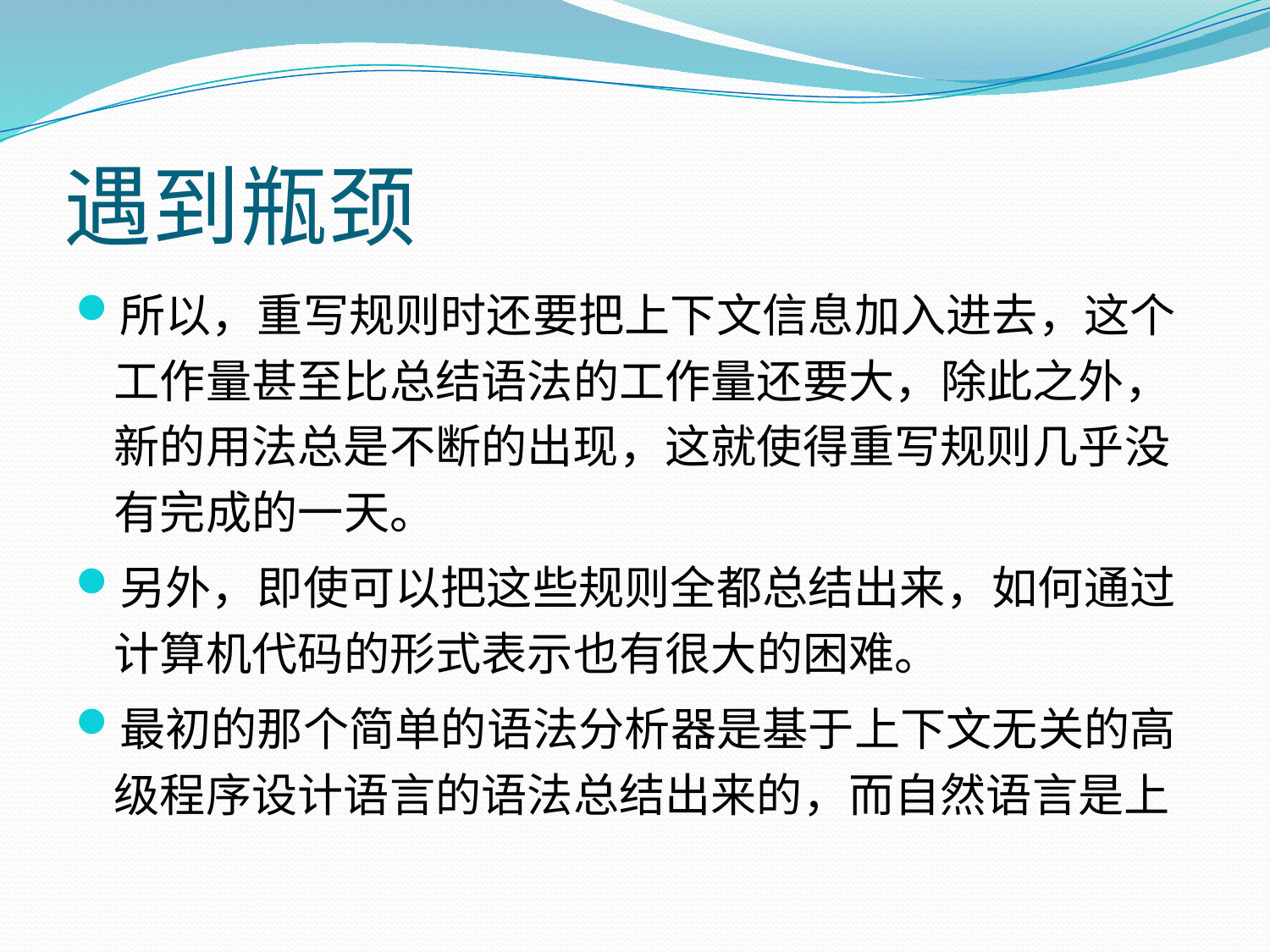

# 遇到瓶颈
所以，重写规则时还要把上下文信息加入进去，这个工作量甚至比总结语法的工作量还要大，除此之外，新的用法总是不断的出现，这就使得重写规则几乎没有完成的一天。
另外，即使可以把这些规则全都总结出来，如何通过计算机代码的形式表示也有很大的困难。
最初的那个简单的语法分析器是基于上下文无关的高级程序设计语言的语法总结出来的，而自然语言是上